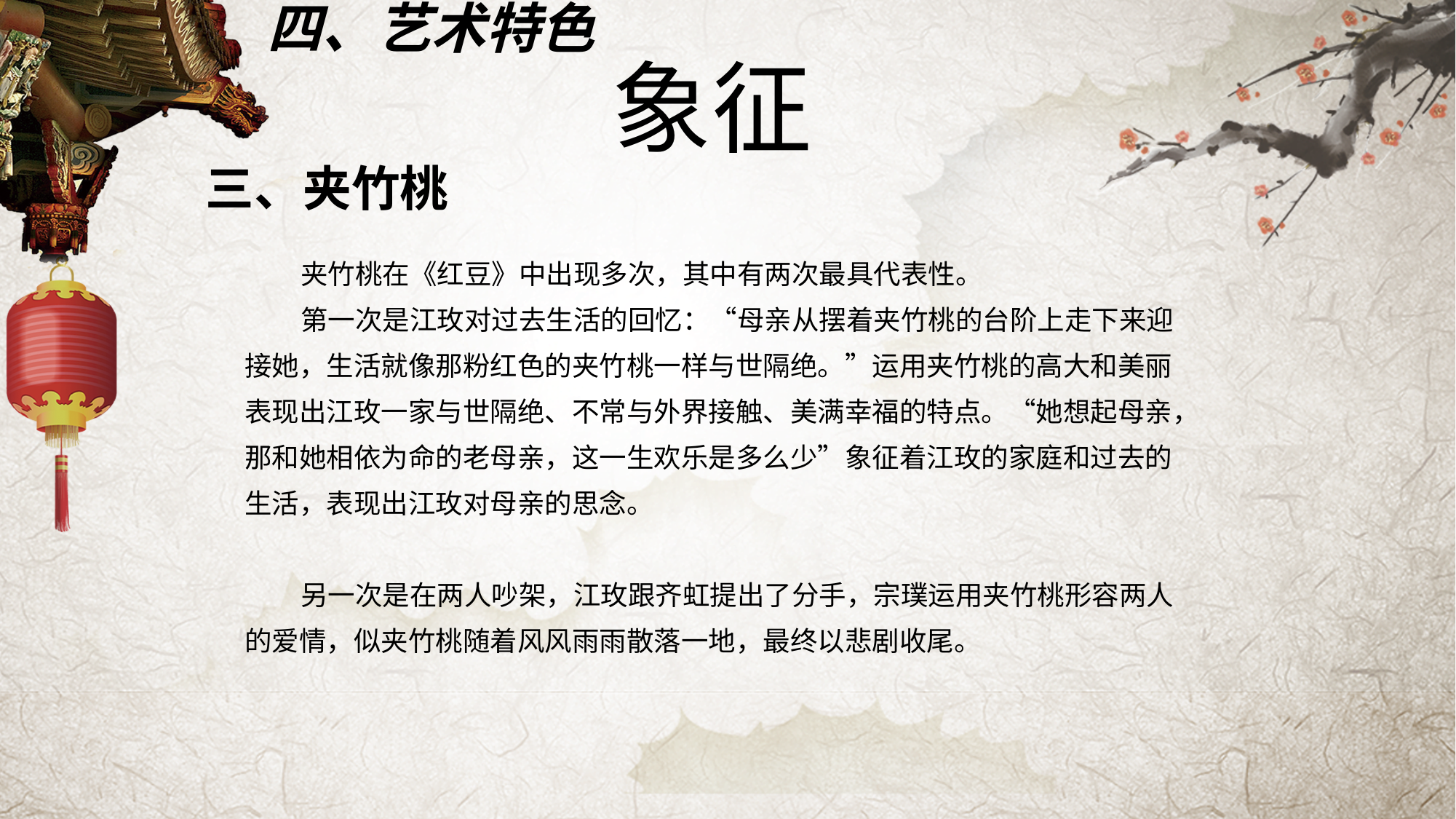

四、艺术特色
象征

三、夹竹桃
        夹竹桃在《红豆》中出现多次，其中有两次最具代表性。
        第一次是江玫对过去生活的回忆：“母亲从摆着夹竹桃的台阶上走下来迎接她，生活就像那粉红色的夹竹桃一样与世隔绝。”运用夹竹桃的高大和美丽表现出江玫一家与世隔绝、不常与外界接触、美满幸福的特点。“她想起母亲，那和她相依为命的老母亲，这一生欢乐是多么少”象征着江玫的家庭和过去的生活，表现出江玫对母亲的思念。

        另一次是在两人吵架，江玫跟齐虹提出了分手，宗璞运用夹竹桃形容两人的爱情，似夹竹桃随着风风雨雨散落一地，最终以悲剧收尾。